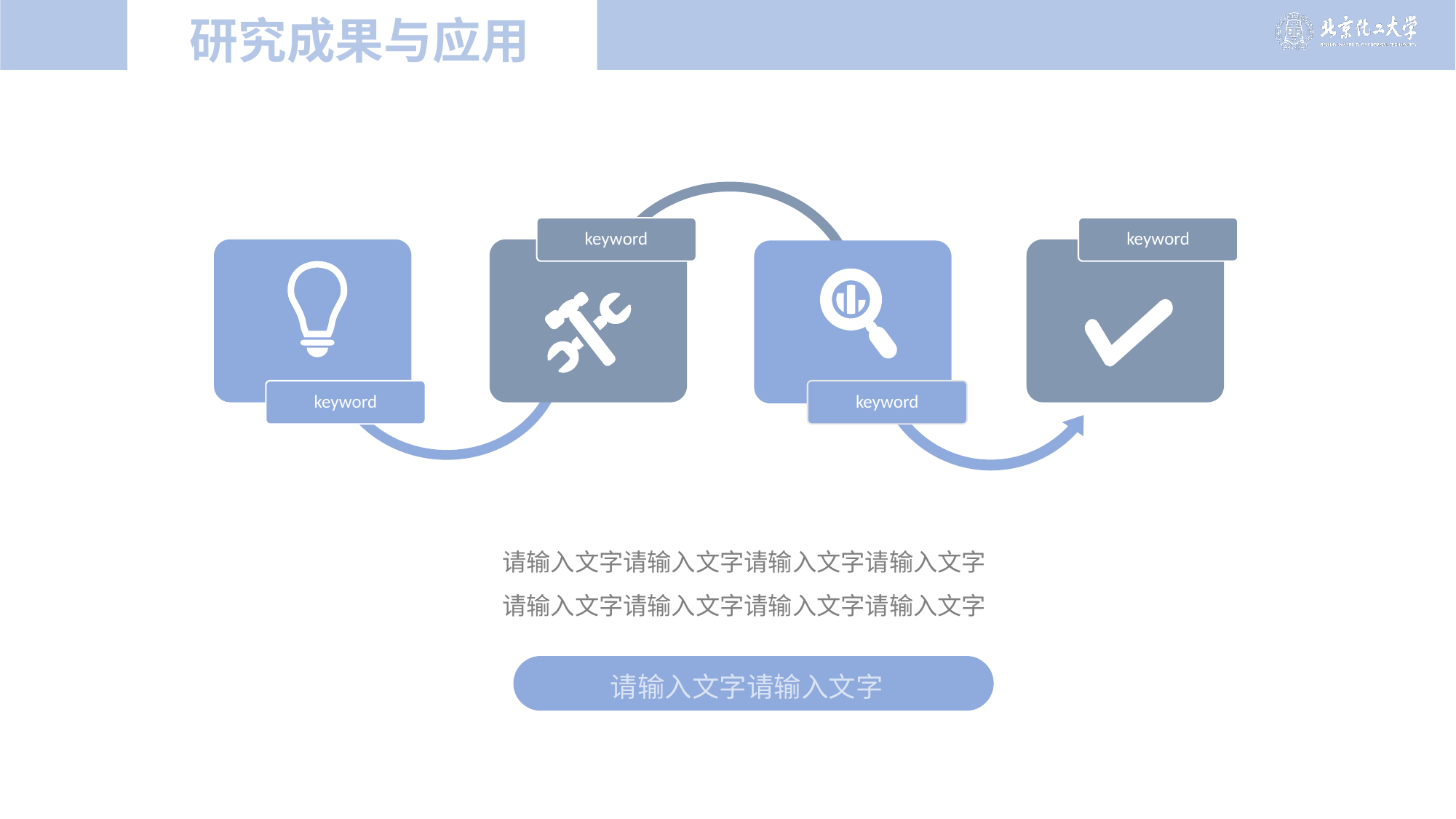

# 研究成果与应用

keyword

keyword

keyword

keyword

请输入文字请输入文字请输入文字请输入文字
请输入文字请输入文字请输入文字请输入文字

请输入文字请输入文字